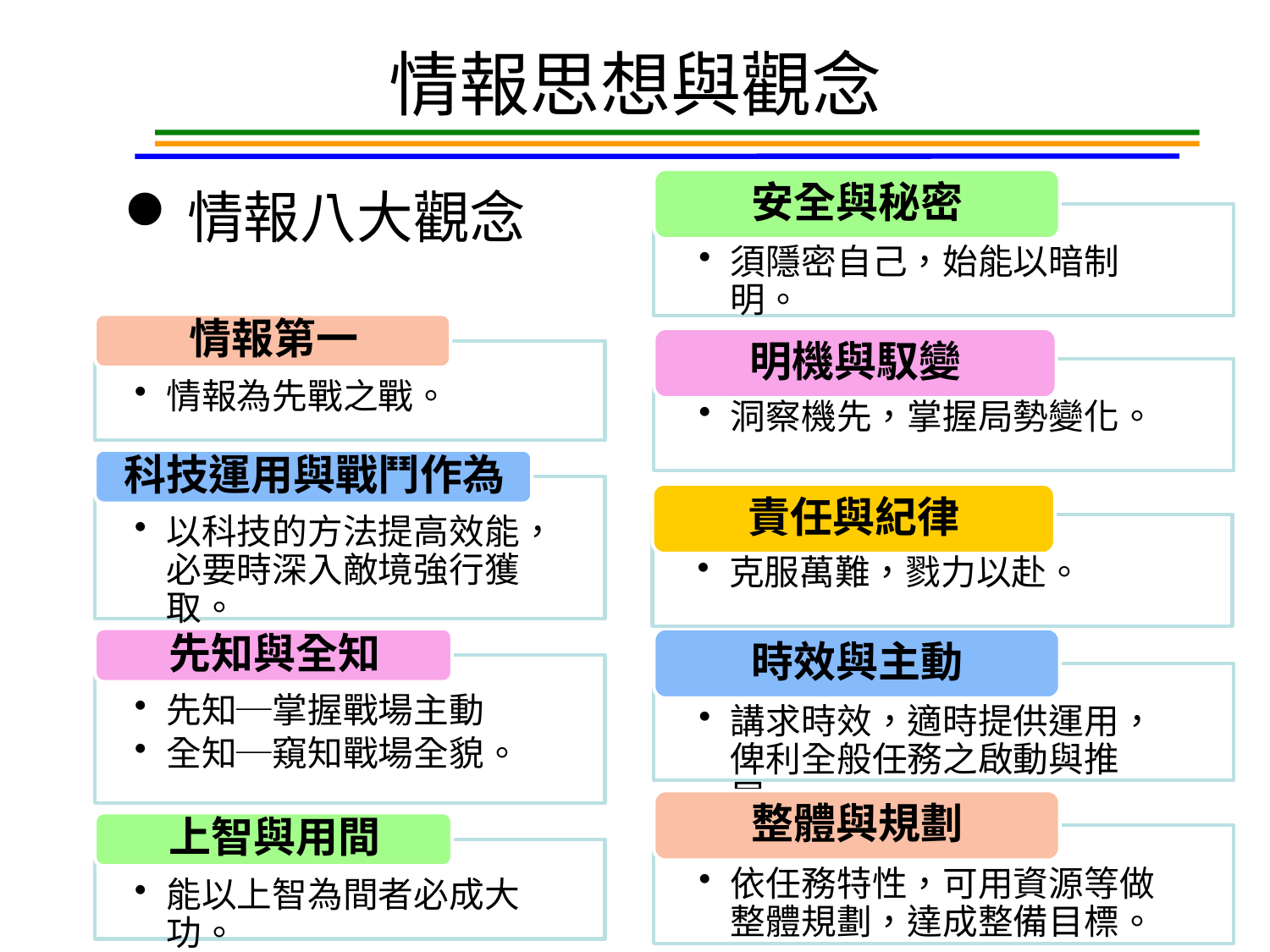

# 情報思想與觀念
安全與秘密
情報八大觀念

須隱密自己，始能以暗制明。

情報為先戰之戰。
情報第一
以科技的方法提高效能，必要時深入敵境強行獲取。
科技運用與戰鬥作為
先知─掌握戰場主動
全知─窺知戰場全貌。
先知與全知
能以上智為間者必成大功。
上智與用間
明機與馭變
洞察機先，掌握局勢變化。
責任與紀律
克服萬難，戮力以赴。
時效與主動
講求時效，適時提供運用，俾利全般任務之啟動與推展。
整體與規劃
依任務特性，可用資源等做整體規劃，達成整備目標。